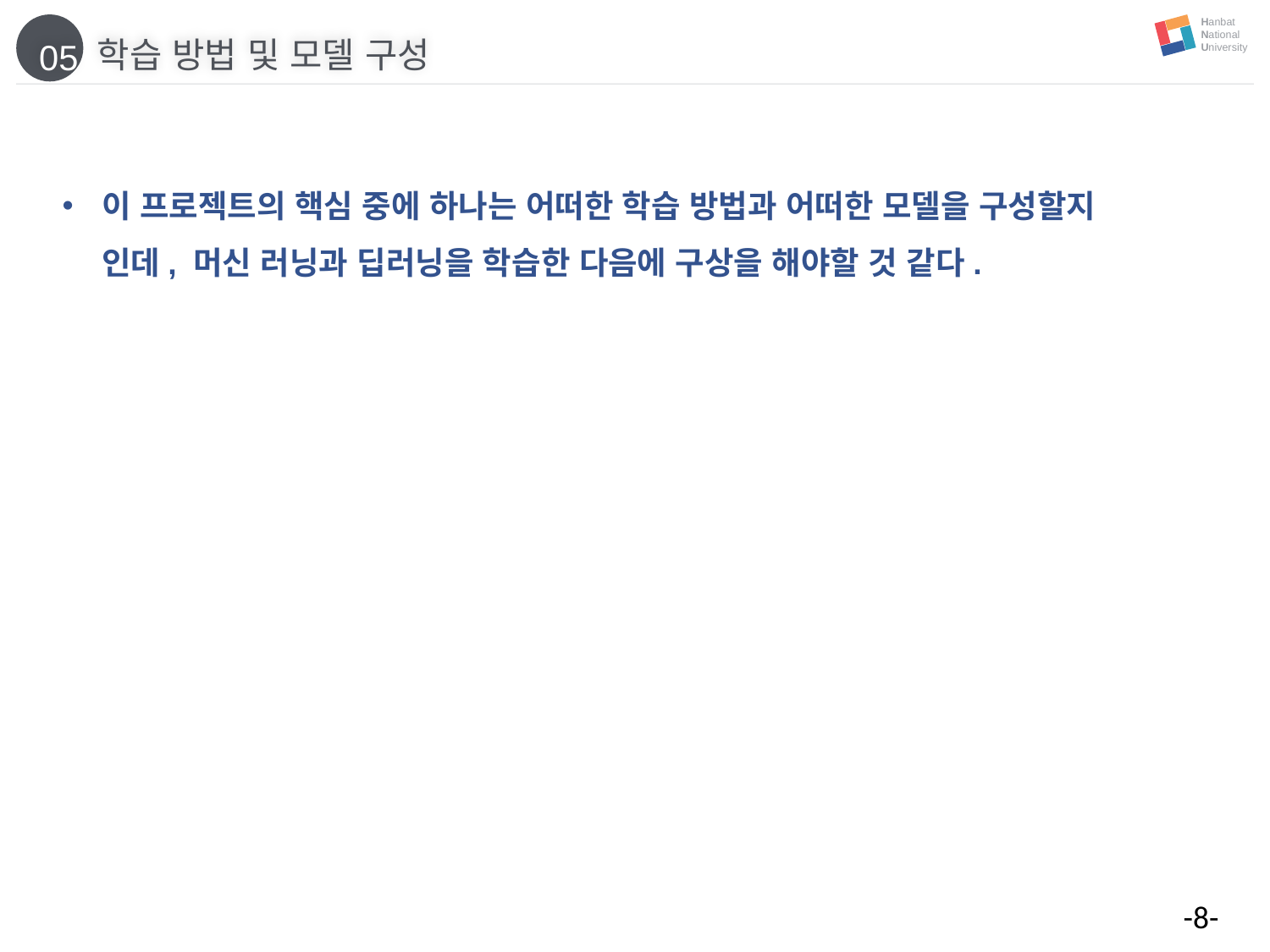

Hanbat
National
University

학습 방법 및 모델 구성
05
이 프로젝트의 핵심 중에 하나는 어떠한 학습 방법과 어떠한 모델을 구성할지 인데, 머신 러닝과 딥러닝을 학습한 다음에 구상을 해야할 것 같다.
-8-